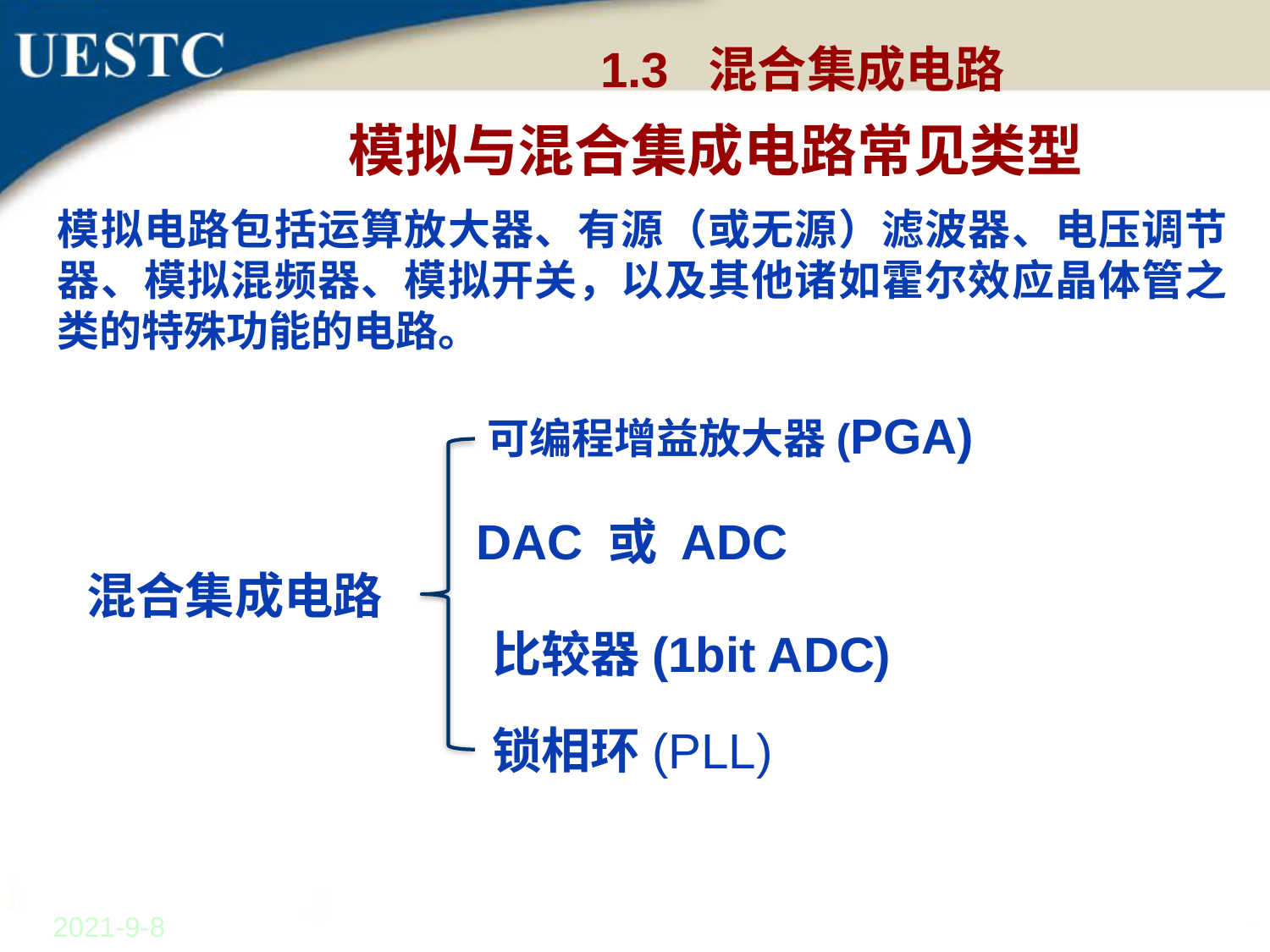

1.3  混合集成电路
模拟与混合集成电路常见类型
模拟电路包括运算放大器、有源（或无源）滤波器、电压调节器、模拟混频器、模拟开关，以及其他诸如霍尔效应晶体管之类的特殊功能的电路。
可编程增益放大器(PGA)

混合集成电路
DAC 或 ADC
比较器(1bit ADC)
锁相环(PLL)
2021-9-8